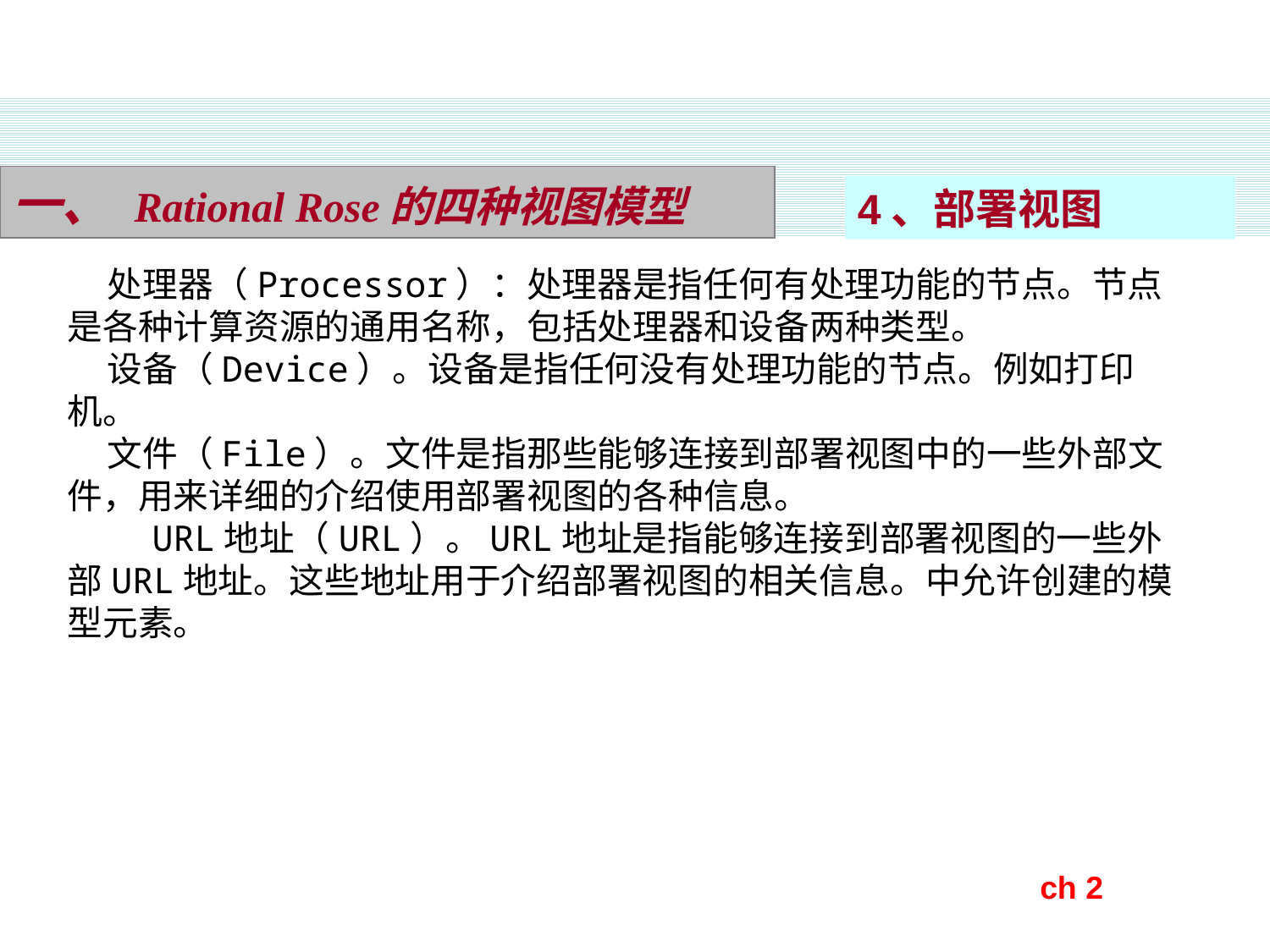

一、 Rational Rose的四种视图模型
4、部署视图
    处理器（Processor）：处理器是指任何有处理功能的节点。节点是各种计算资源的通用名称，包括处理器和设备两种类型。
    设备（Device）。设备是指任何没有处理功能的节点。例如打印机。
    文件（File）。文件是指那些能够连接到部署视图中的一些外部文件，用来详细的介绍使用部署视图的各种信息。
    URL地址（URL）。URL地址是指能够连接到部署视图的一些外部URL地址。这些地址用于介绍部署视图的相关信息。中允许创建的模型元素。
ch 2